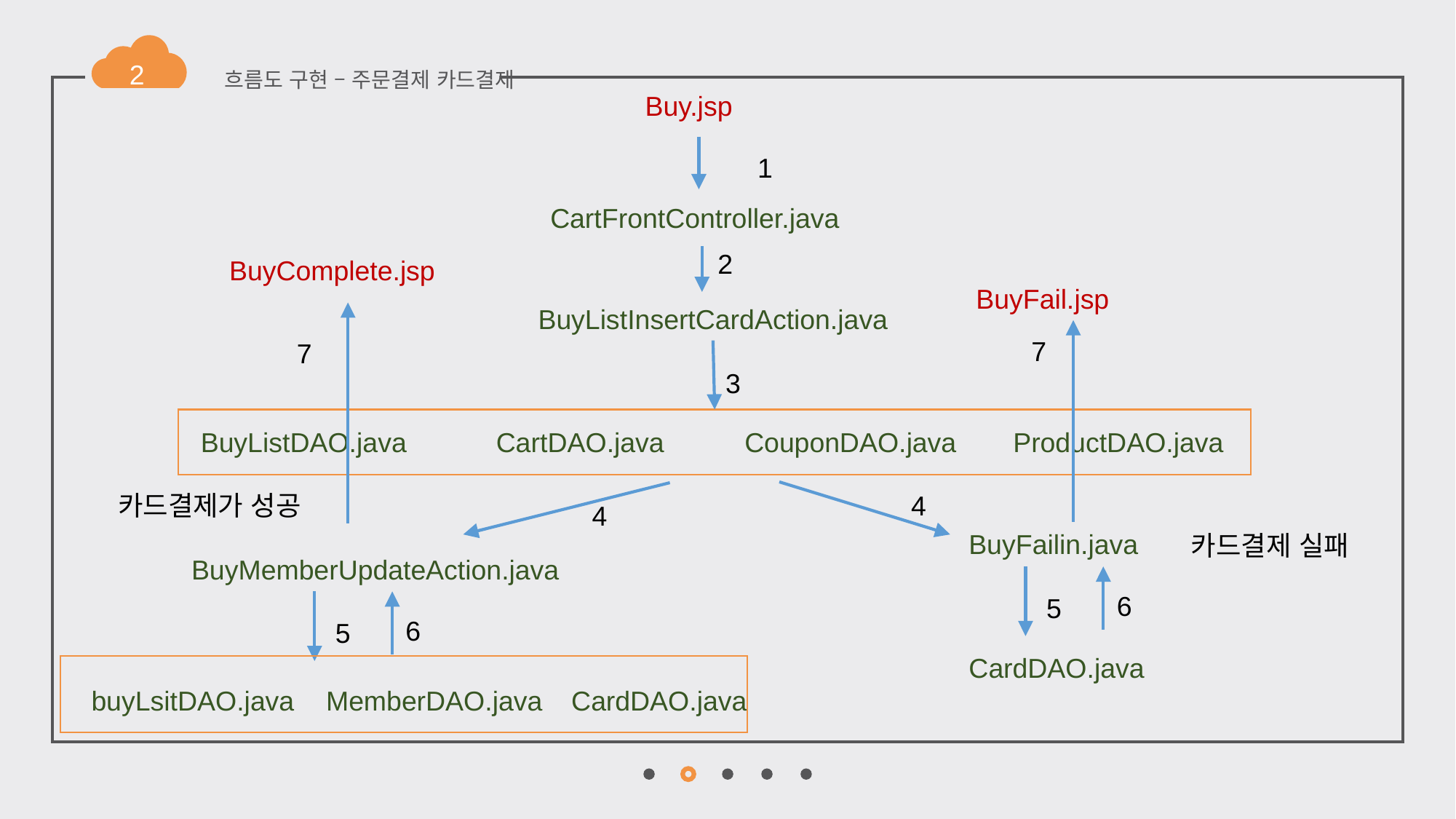

2
흐름도 구현 – 주문결제 카드결제

Buy.jsp
1
CartFrontController.java
2
BuyComplete.jsp
BuyFail.jsp
BuyListInsertCardAction.java
7
7
3

BuyListDAO.java
CartDAO.java
CouponDAO.java
ProductDAO.java
카드결제가 성공
4
4
BuyFailin.java
카드결제 실패
BuyMemberUpdateAction.java
6
5
6
5
CardDAO.java

buyLsitDAO.java
MemberDAO.java
CardDAO.java